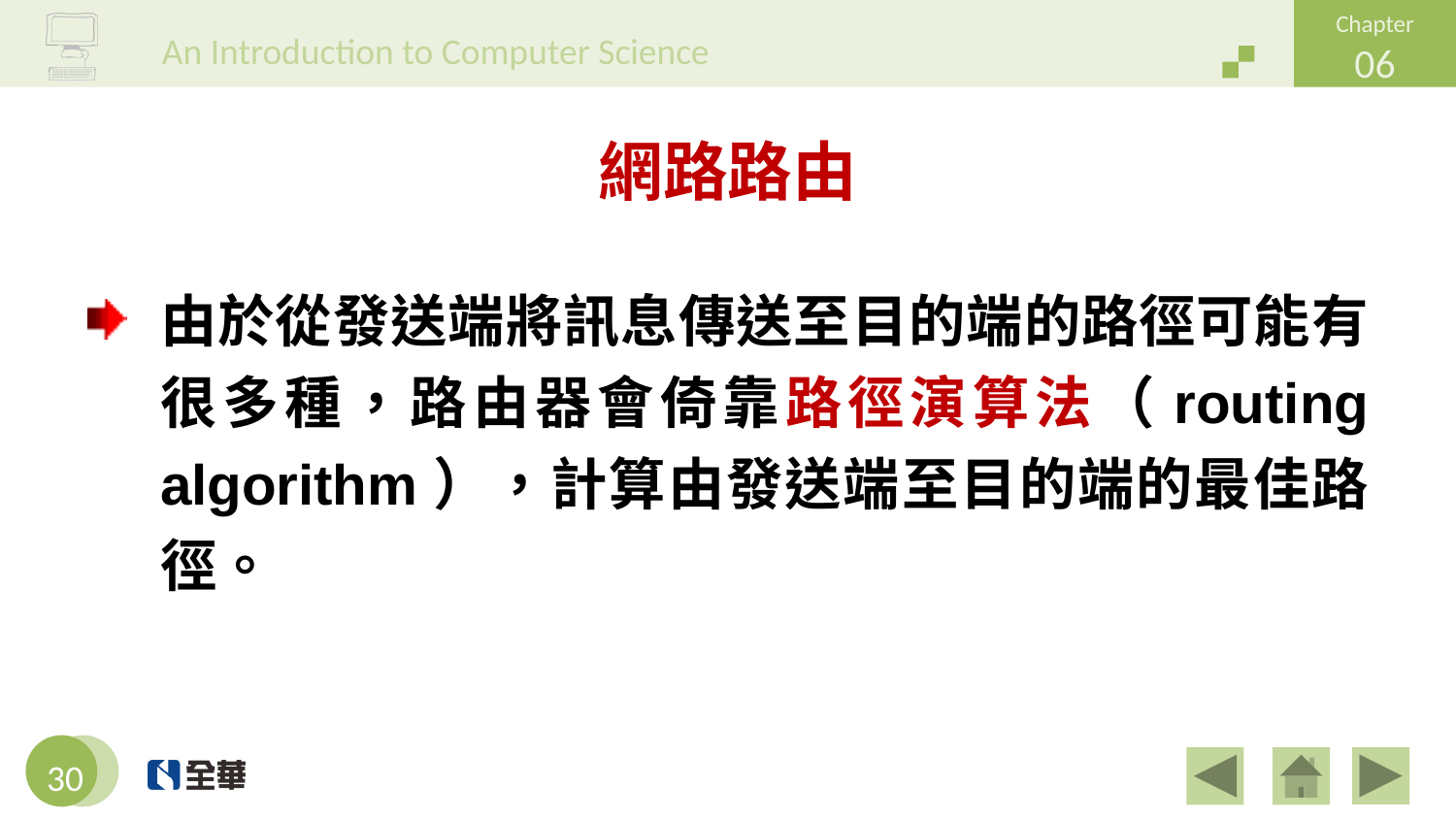

# 網路路由
由於從發送端將訊息傳送至目的端的路徑可能有很多種，路由器會倚靠路徑演算法（routing algorithm），計算由發送端至目的端的最佳路徑。